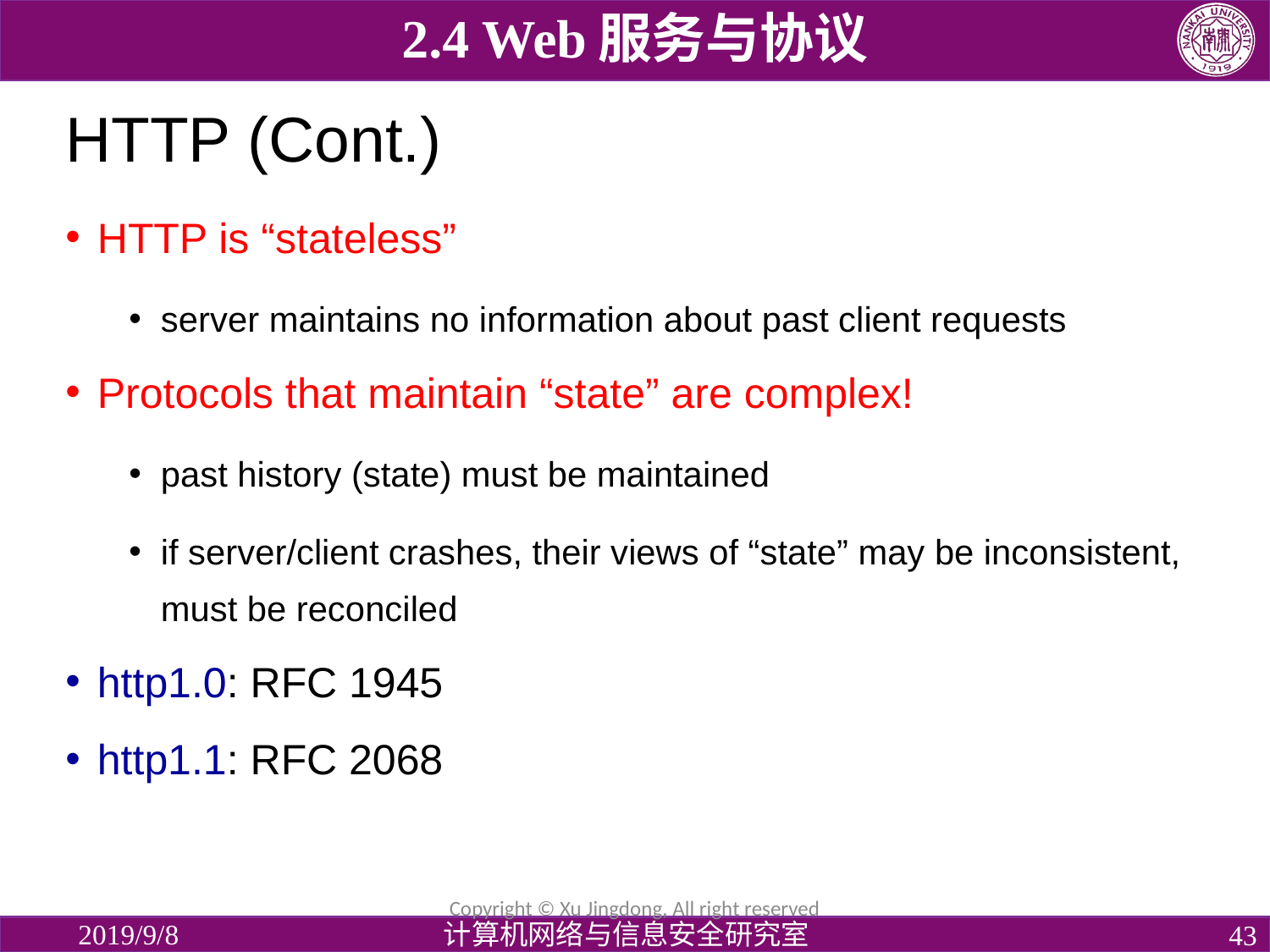

2.4 Web服务与协议
# HTTP (Cont.)
HTTP is “stateless”
server maintains no information about past client requests
Protocols that maintain “state” are complex!
past history (state) must be maintained
if server/client crashes, their views of “state” may be inconsistent, must be reconciled
http1.0: RFC 1945
http1.1: RFC 2068

Copyright © Xu Jingdong, All right reserved